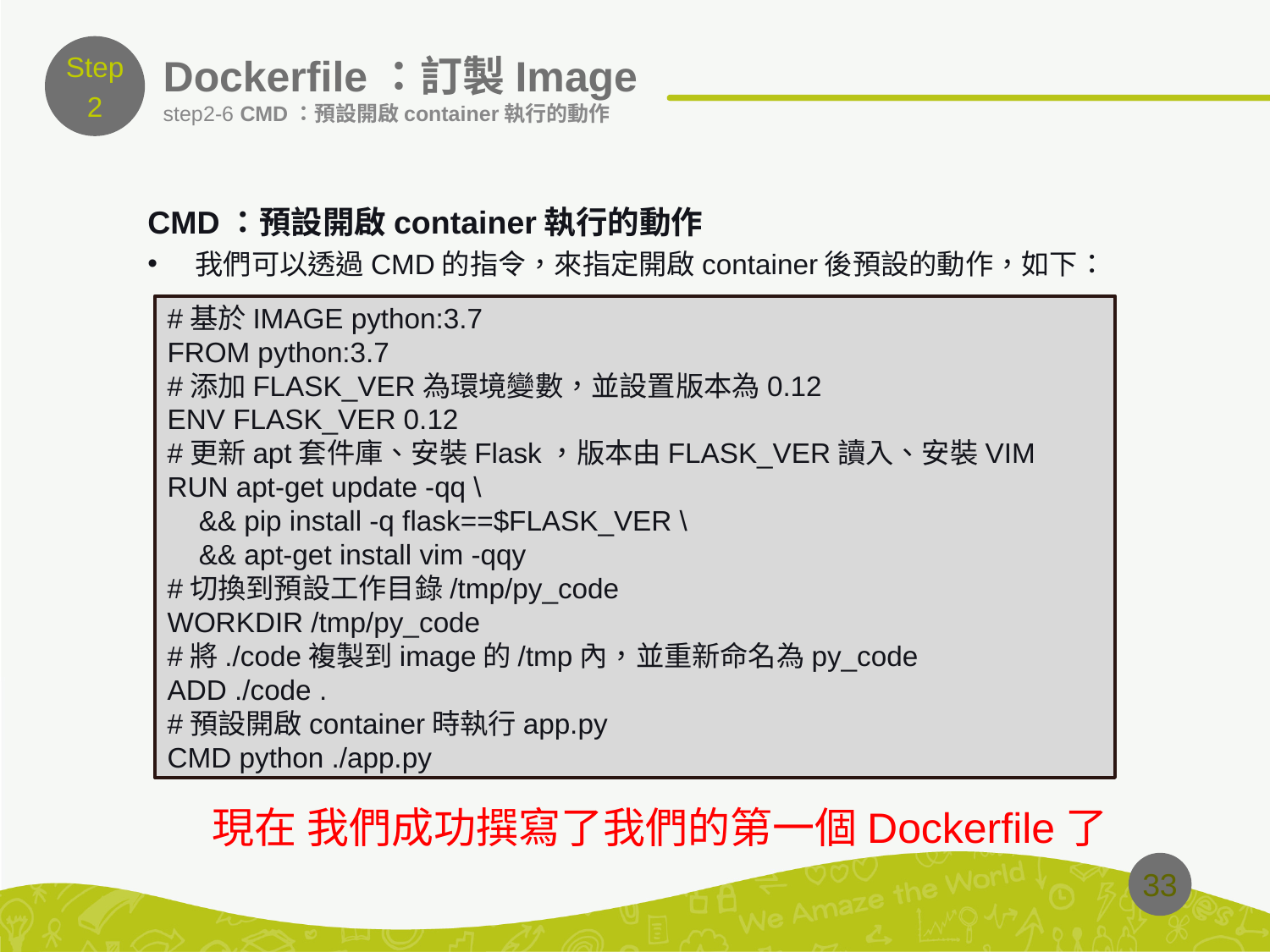

Step
2
# Dockerfile：訂製Image
step2-6 CMD：預設開啟container執行的動作
CMD：預設開啟container執行的動作
我們可以透過CMD的指令，來指定開啟container後預設的動作，如下：

#基於IMAGE python:3.7
FROM python:3.7
#添加FLASK_VER為環境變數，並設置版本為0.12
ENV FLASK_VER 0.12
#更新apt套件庫、安裝Flask，版本由FLASK_VER讀入、安裝VIM
RUN apt-get update -qq \
    && pip install -q flask==$FLASK_VER \
    && apt-get install vim -qqy
#切換到預設工作目錄/tmp/py_code
WORKDIR /tmp/py_code
#將./code複製到image的/tmp內，並重新命名為py_code
ADD ./code .
#預設開啟container時執行app.py
CMD python ./app.py
現在 我們成功撰寫了我們的第一個Dockerfile了
33